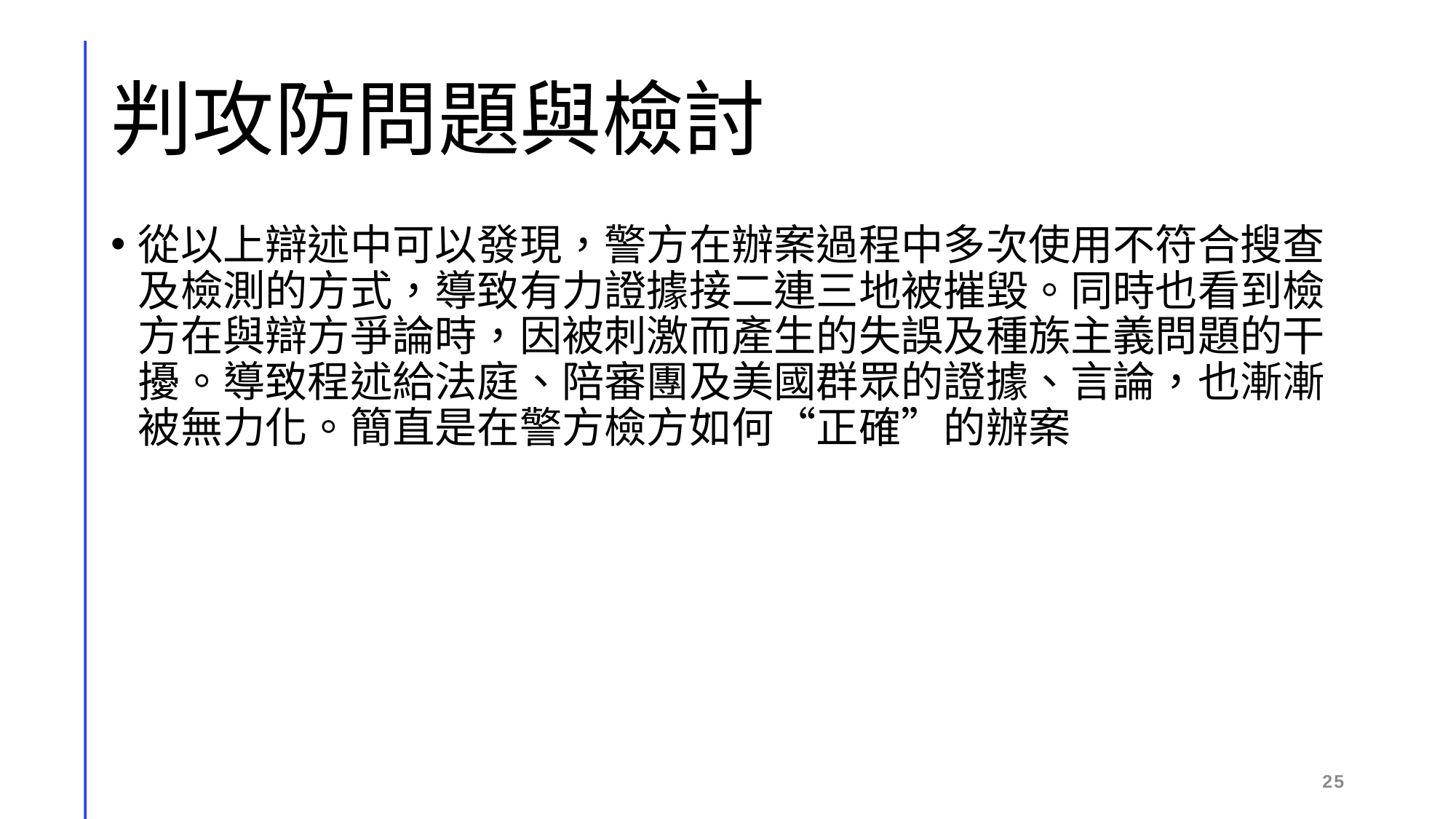

# 判攻防問題與檢討
從以上辯述中可以發現，警方在辦案過程中多次使用不符合搜查及檢測的方式，導致有力證據接二連三地被摧毀。同時也看到檢方在與辯方爭論時，因被刺激而產生的失誤及種族主義問題的干擾。導致程述給法庭、陪審團及美國群眾的證據、言論，也漸漸被無力化。簡直是在警方檢方如何“正確”的辦案
25